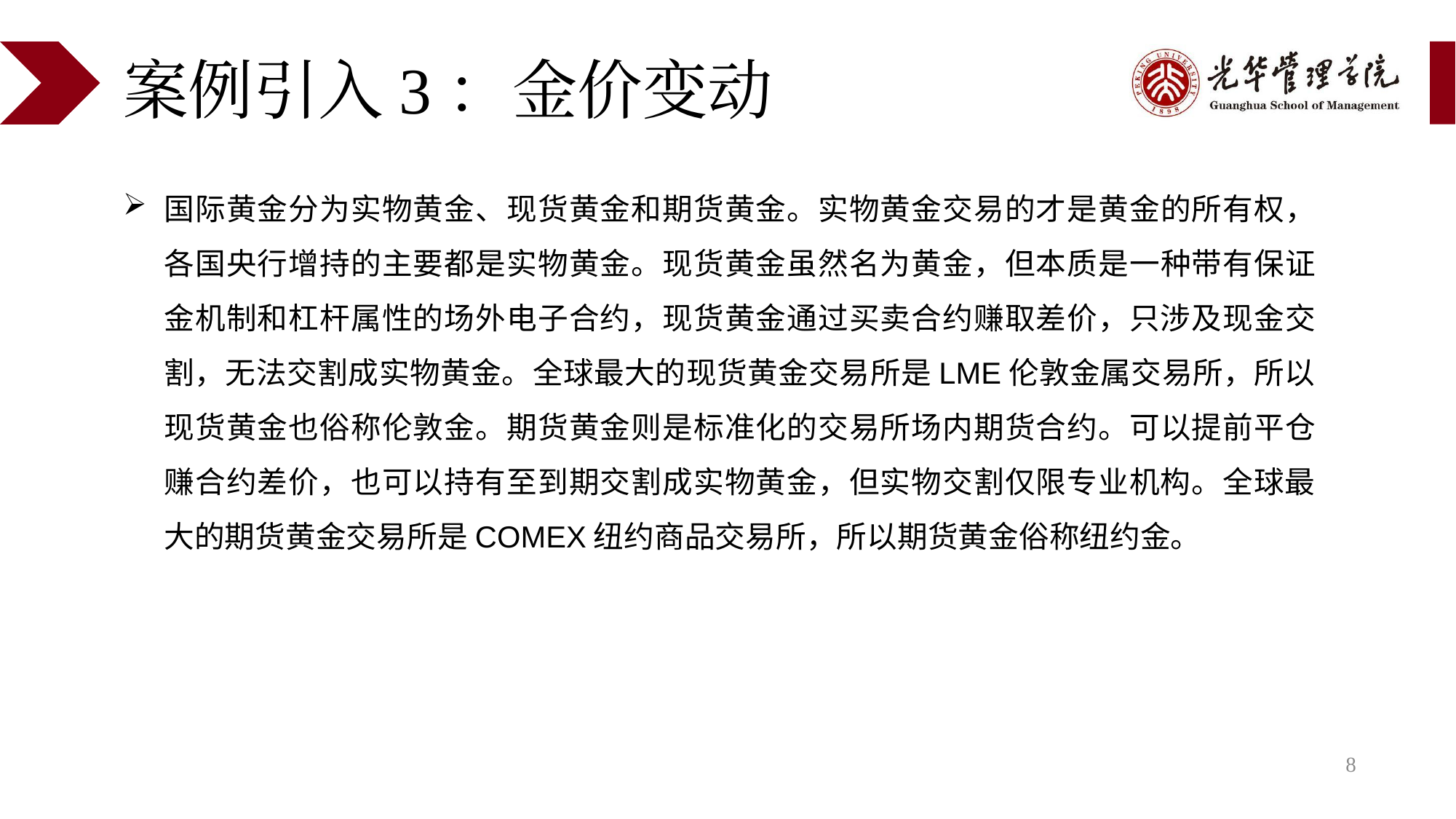

# 案例引入3：金价变动
国际黄金分为实物黄金、现货黄金和期货黄金。实物黄金交易的才是黄金的所有权，各国央行增持的主要都是实物黄金。现货黄金虽然名为黄金，但本质是一种带有保证金机制和杠杆属性的场外电子合约，现货黄金通过买卖合约赚取差价，只涉及现金交割，无法交割成实物黄金。全球最大的现货黄金交易所是LME伦敦金属交易所，所以现货黄金也俗称伦敦金。期货黄金则是标准化的交易所场内期货合约。可以提前平仓赚合约差价，也可以持有至到期交割成实物黄金，但实物交割仅限专业机构。全球最大的期货黄金交易所是COMEX纽约商品交易所，所以期货黄金俗称纽约金。

8